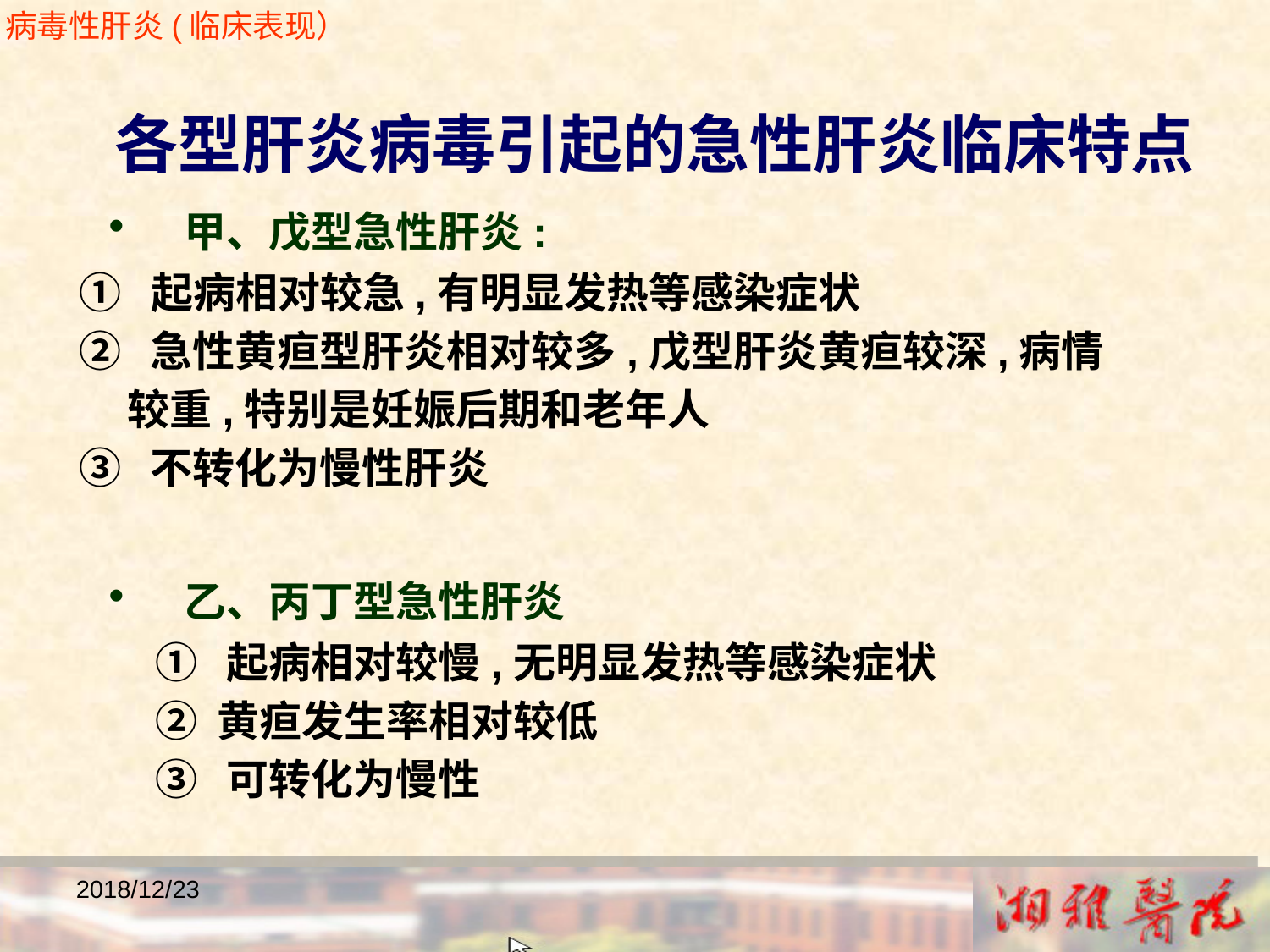

病毒性肝炎(临床表现）
       各型肝炎病毒引起的急性肝炎临床特点
      •  甲、戊型急性肝炎:
       ①  起病相对较急,有明显发热等感染症状
       ②  急性黄疸型肝炎相对较多,戊型肝炎黄疸较深,病情
           较重,特别是妊娠后期和老年人
       ③  不转化为慢性肝炎

      •  乙、丙丁型急性肝炎
               ①  起病相对较慢,无明显发热等感染症状
               ② 黄疸发生率相对较低
               ③  可转化为慢性

2018/12/23